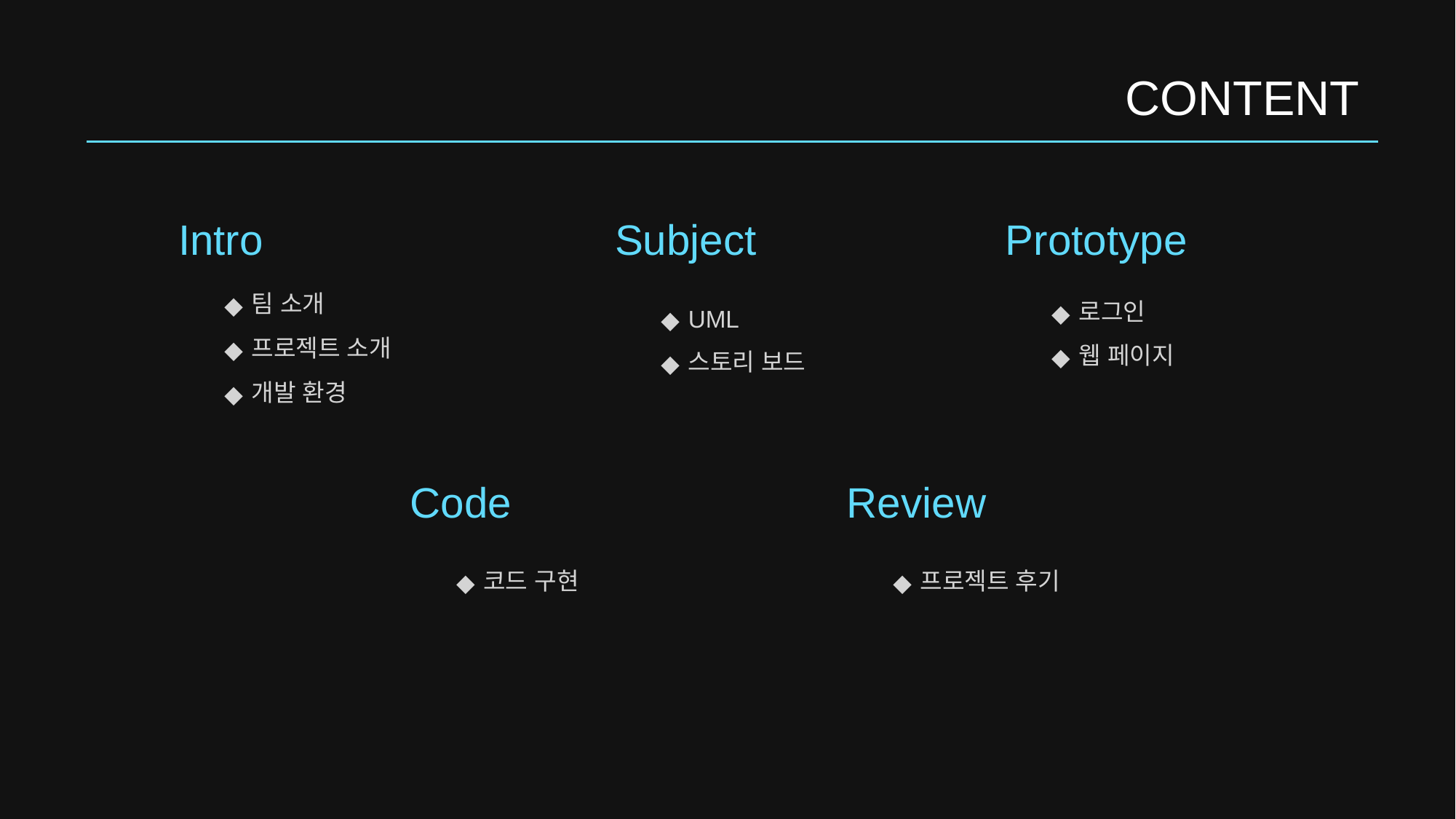

# CONTENT
Intro
Subject
Prototype
로그인
웹 페이지
팀 소개
프로젝트 소개
개발 환경
UML
스토리 보드
Code
Review
코드 구현
프로젝트 후기